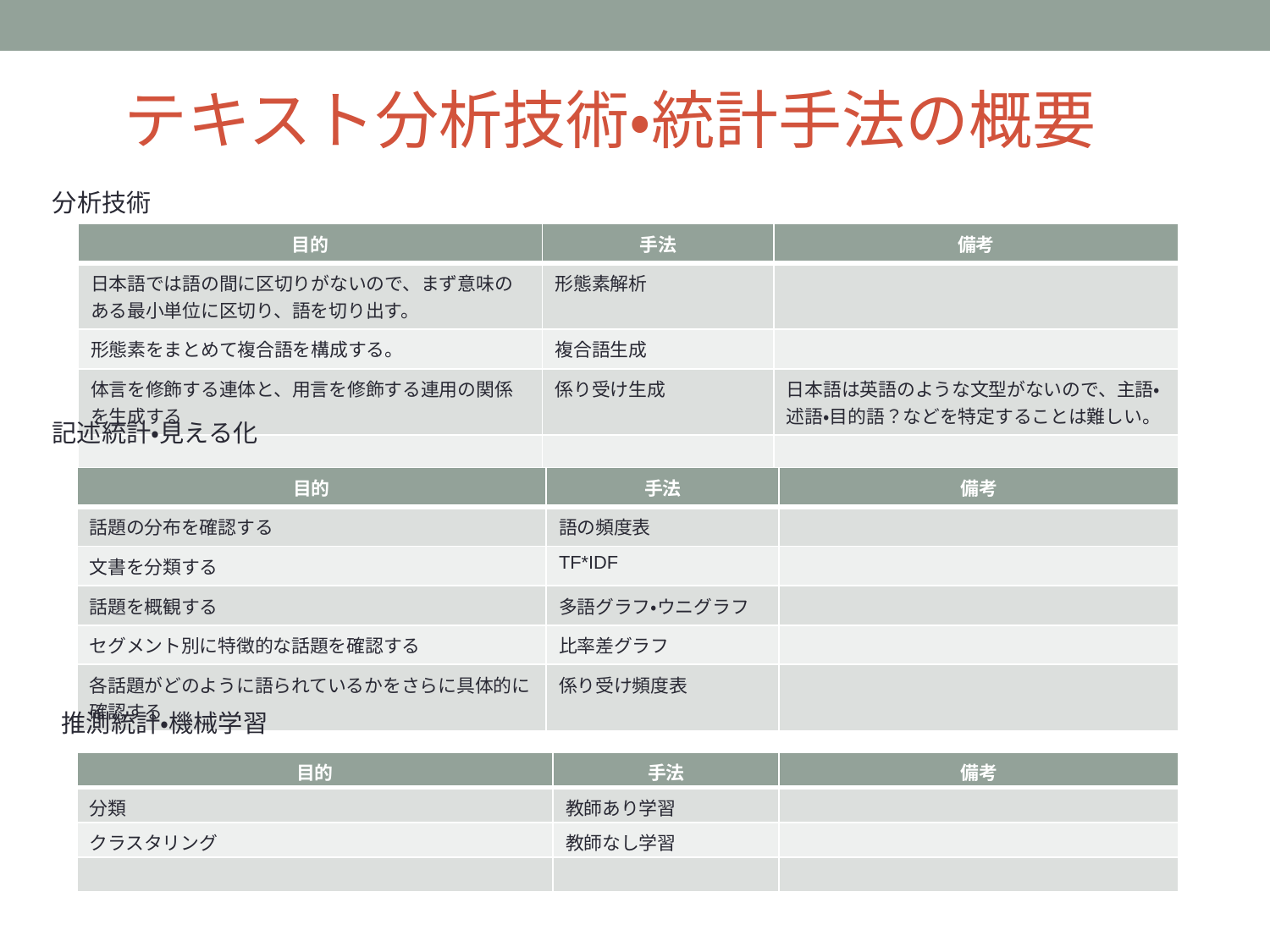

テキスト分析技術・統計手法の概要
分析技術
| 目的 | 手法 | 備考 |
| --- | --- | --- |
| 日本語では語の間に区切りがないので、まず意味のある最小単位に区切り、語を切り出す。 | 形態素解析 |  |
| 形態素をまとめて複合語を構成する。 | 複合語生成 |  |
| 体言を修飾する連体と、用言を修飾する連用の関係を生成する | 係り受け生成 | 日本語は英語のような文型がないので、主語・述語・目的語？などを特定することは難しい。 |
|  |  |  |
記述統計・見える化
| 目的 | 手法 | 備考 |
| --- | --- | --- |
| 話題の分布を確認する | 語の頻度表 |  |
| 文書を分類する | TF\*IDF |  |
| 話題を概観する | 多語グラフ・ウニグラフ |  |
| セグメント別に特徴的な話題を確認する | 比率差グラフ |  |
| 各話題がどのように語られているかをさらに具体的に確認する | 係り受け頻度表 |  |
推測統計・機械学習
| 目的 | 手法 | 備考 |
| --- | --- | --- |
| 分類 | 教師あり学習 |  |
| クラスタリング | 教師なし学習 |  |
|  |  |  |